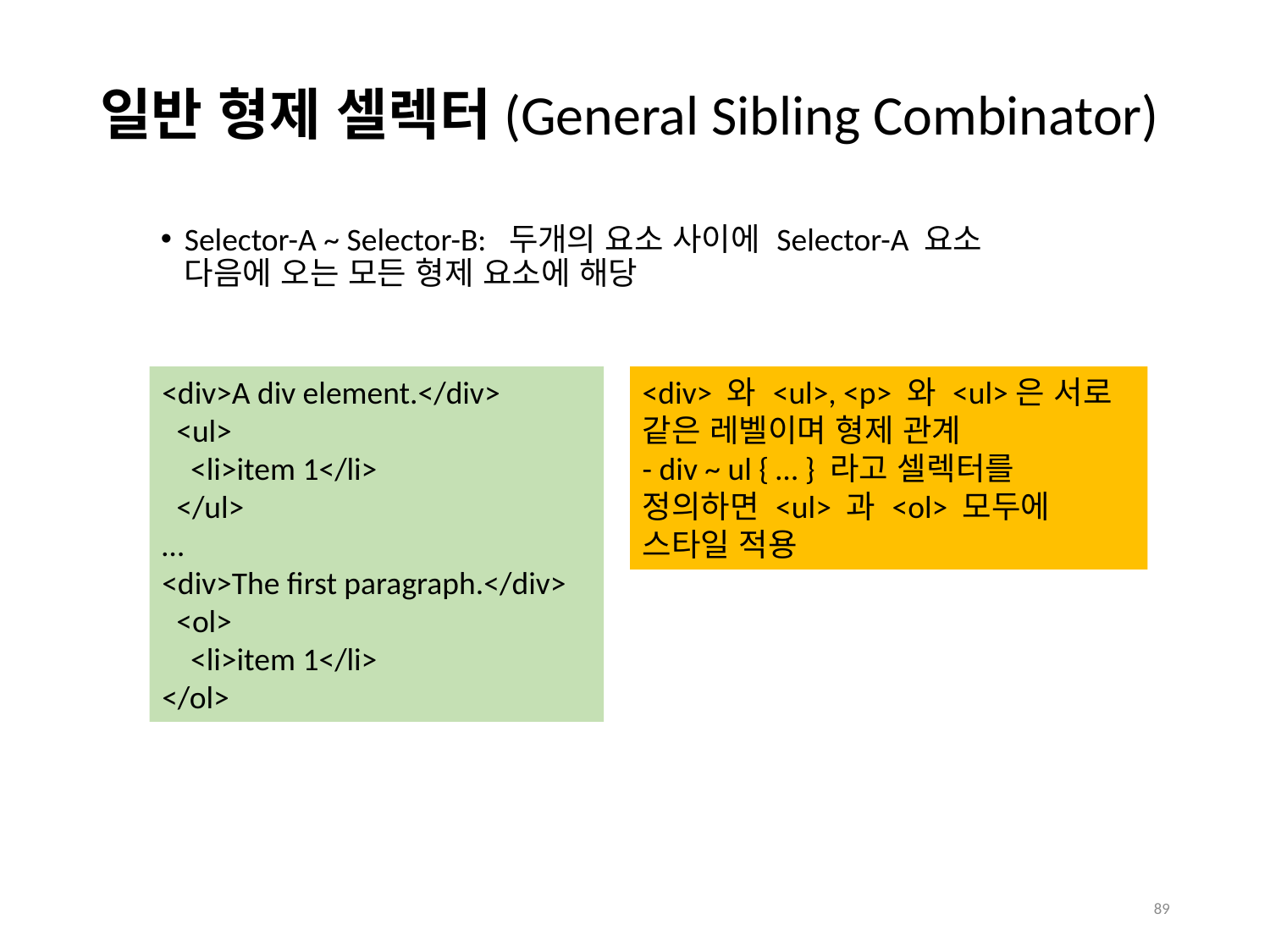

# 일반 형제 셀렉터(General Sibling Combinator)

Selector-A ~ Selector-B:  두개의 요소 사이에 Selector-A 요소 다음에 오는 모든 형제 요소에 해당

<div>A div element.</div>
  <ul>
    <li>item 1</li>
  </ul>
…
<div>The first paragraph.</div>
  <ol>
    <li>item 1</li>
</ol>
<div> 와 <ul>, <p> 와 <ul>은 서로 같은 레벨이며 형제 관계
- div ~ ul { … } 라고 셀렉터를 정의하면 <ul> 과 <ol> 모두에 스타일 적용

89